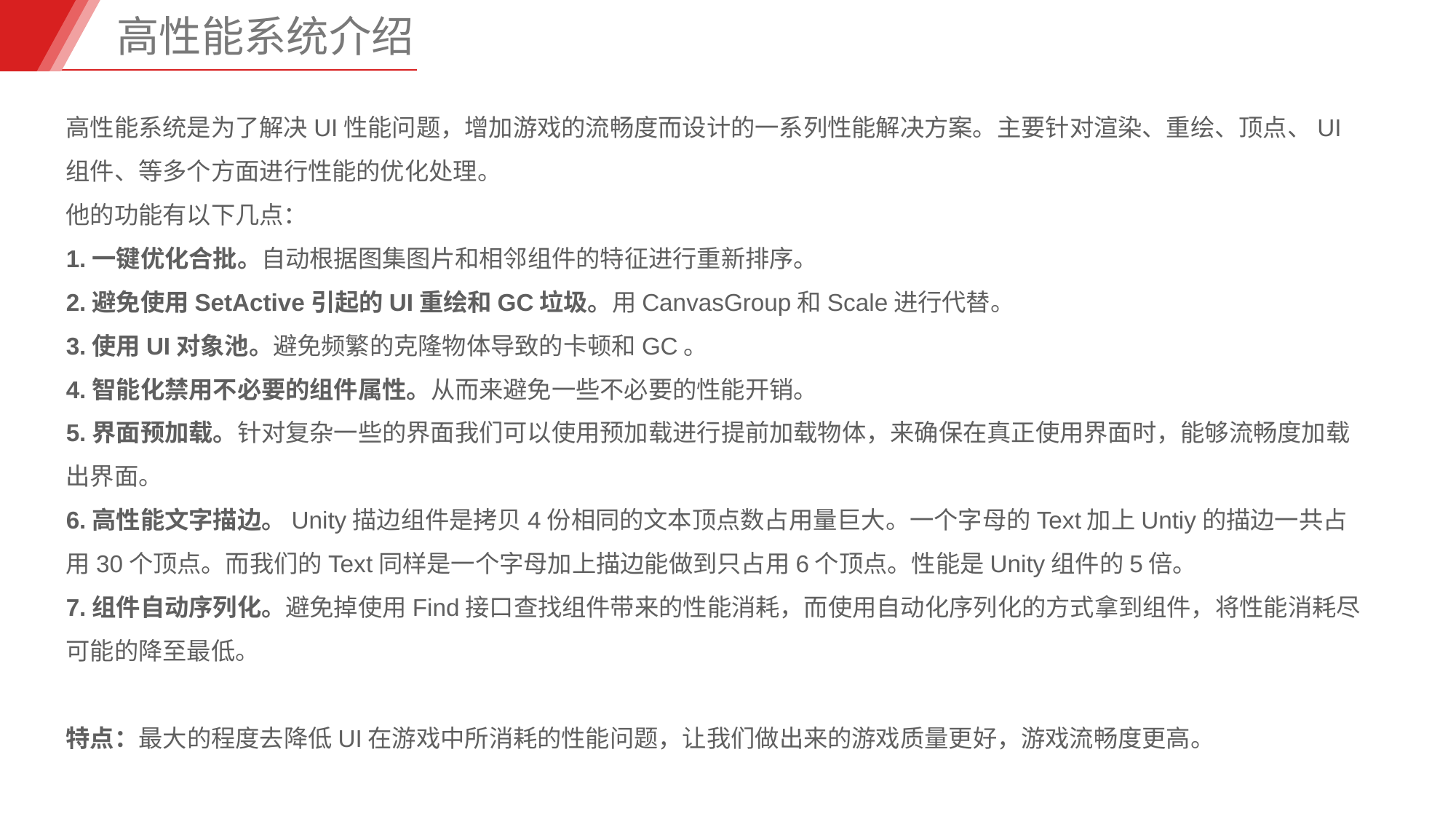

高性能系统介绍
高性能系统是为了解决UI性能问题，增加游戏的流畅度而设计的一系列性能解决方案。主要针对渲染、重绘、顶点、UI组件、等多个方面进行性能的优化处理。
他的功能有以下几点：
1.一键优化合批。自动根据图集图片和相邻组件的特征进行重新排序。
2.避免使用SetActive引起的UI重绘和GC垃圾。用CanvasGroup和Scale进行代替。
3.使用UI对象池。避免频繁的克隆物体导致的卡顿和GC。
4.智能化禁用不必要的组件属性。从而来避免一些不必要的性能开销。
5.界面预加载。针对复杂一些的界面我们可以使用预加载进行提前加载物体，来确保在真正使用界面时，能够流畅度加载出界面。
6.高性能文字描边。Unity描边组件是拷贝4份相同的文本顶点数占用量巨大。一个字母的Text加上Untiy的描边一共占用30个顶点。而我们的Text同样是一个字母加上描边能做到只占用6个顶点。性能是Unity组件的5倍。
7.组件自动序列化。避免掉使用Find接口查找组件带来的性能消耗，而使用自动化序列化的方式拿到组件，将性能消耗尽可能的降至最低。

特点：最大的程度去降低UI在游戏中所消耗的性能问题，让我们做出来的游戏质量更好，游戏流畅度更高。